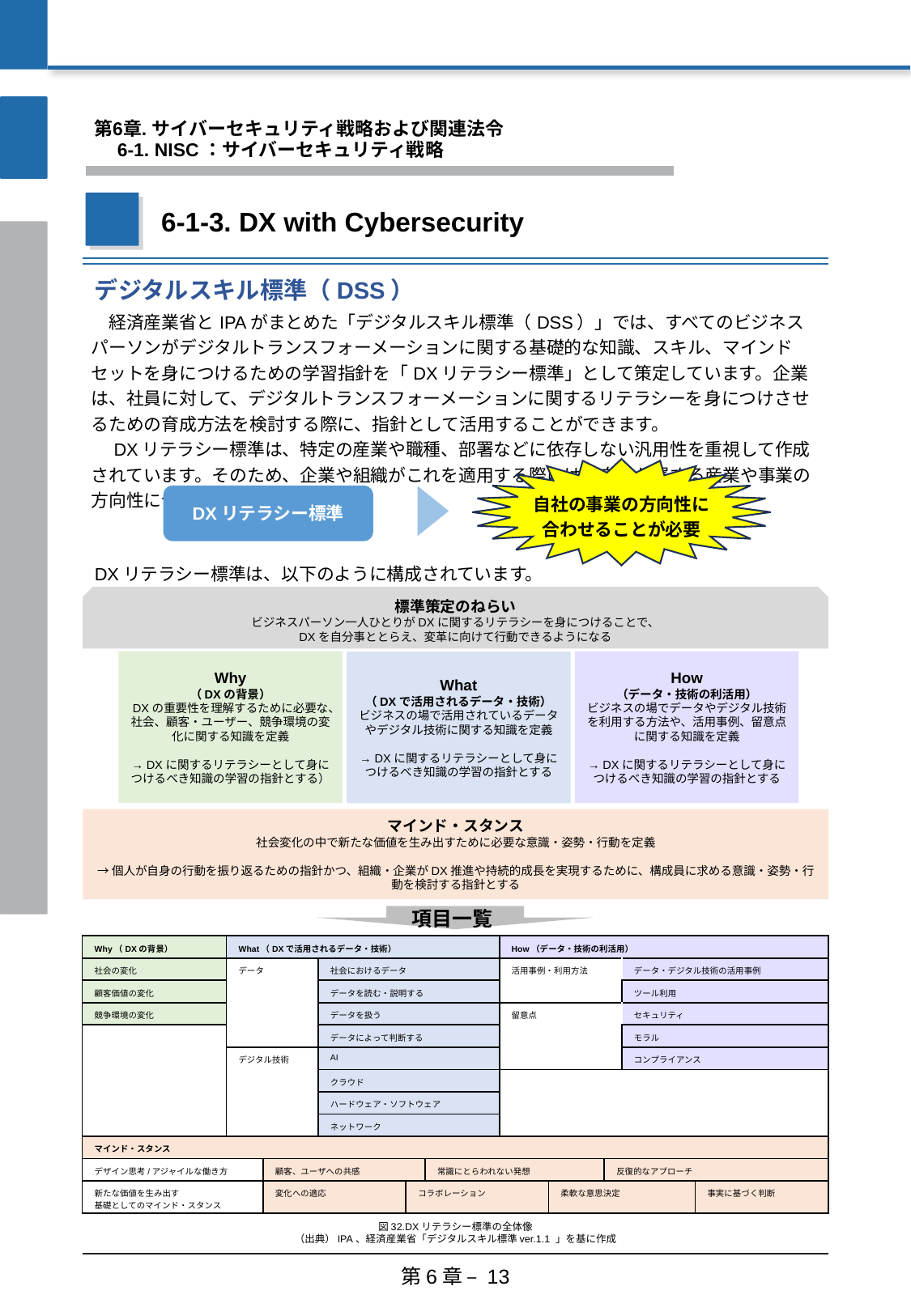

第6章. サイバーセキュリティ戦略および関連法令
　6-1. NISC：サイバーセキュリティ戦略
6-1-3. DX with Cybersecurity
デジタルスキル標準（DSS）
| 経済産業省とIPAがまとめた「デジタルスキル標準（DSS）」では、すべてのビジネスパーソンがデジタルトランスフォーメーションに関する基礎的な知識、スキル、マインドセットを身につけるための学習指針を「DXリテラシー標準」として策定しています。企業は、社員に対して、デジタルトランスフォーメーションに関するリテラシーを身につけさせるための育成方法を検討する際に、指針として活用することができます。 　DXリテラシー標準は、特定の産業や職種、部署などに依存しない汎用性を重視して作成されています。そのため、企業や組織がこれを適用する際には、自身が属する産業や事業の方向性に合わせる必要があります。 |
| --- |

| 自社の事業の方向性に 合わせることが必要 |
| --- |
DXリテラシー標準

DXリテラシー標準は、以下のように構成されています。
標準策定のねらい
ビジネスパーソン一人ひとりがDXに関するリテラシーを身につけることで、
DXを自分事ととらえ、変革に向けて行動できるようになる
Why
（DXの背景）
DXの重要性を理解するために必要な、社会、顧客・ユーザー、競争環境の変化に関する知識を定義

→ DXに関するリテラシーとして身につけるべき知識の学習の指針とする）
How
（データ・技術の利活用）
ビジネスの場でデータやデジタル技術を利用する方法や、活用事例、留意点に関する知識を定義

→ DXに関するリテラシーとして身につけるべき知識の学習の指針とする
What
（DXで活用されるデータ・技術）
ビジネスの場で活用されているデータやデジタル技術に関する知識を定義

→ DXに関するリテラシーとして身につけるべき知識の学習の指針とする
マインド・スタンス
社会変化の中で新たな価値を生み出すために必要な意識・姿勢・行動を定義

→個人が自身の行動を振り返るための指針かつ、組織・企業がDX推進や持続的成長を実現するために、構成員に求める意識・姿勢・行動を検討する指針とする
項目一覧

| Why（DXの背景） | What（DXで活用されるデータ・技術） |  |  |  |  | How（データ・技術の利活用） |  |  |  |  |
| --- | --- | --- | --- | --- | --- | --- | --- | --- | --- | --- |
| 社会の変化 | データ |  | 社会におけるデータ |  |  | 活用事例・利用方法 |  |  | データ・デジタル技術の活用事例 |  |
| 顧客価値の変化 |  |  | データを読む・説明する |  |  |  |  |  | ツール利用 |  |
| 競争環境の変化 |  |  | データを扱う |  |  | 留意点 |  |  | セキュリティ |  |
|  |  |  | データによって判断する |  |  |  |  |  | モラル |  |
|  | デジタル技術 |  | AI |  |  |  |  |  | コンプライアンス |  |
|  |  |  | クラウド |  |  |  |  |  |  |  |
|  |  |  | ハードウェア・ソフトウェア |  |  |  |  |  |  |  |
|  |  |  | ネットワーク |  |  |  |  |  |  |  |
| マインド・スタンス |  |  |  |  |  |  |  |  |  |  |
| デザイン思考/アジャイルな働き方 | 顧客、ユーザへの共感 | 顧客、ユーザへの共感 | 常識にとらわれない発想 |  | 常識にとらわれない発想 |  |  | 反復的なアプローチ |  |  |
| 新たな価値を生み出す 基礎としてのマインド・スタンス | 変化への適応 | 変化への適応 |  | コラボレーション |  |  | 柔軟な意思決定 |  |  | 事実に基づく判断 |
図32.DXリテラシー標準の全体像
（出典）IPA、経済産業省「デジタルスキル標準ver.1.1 」を基に作成
第6章 – 13